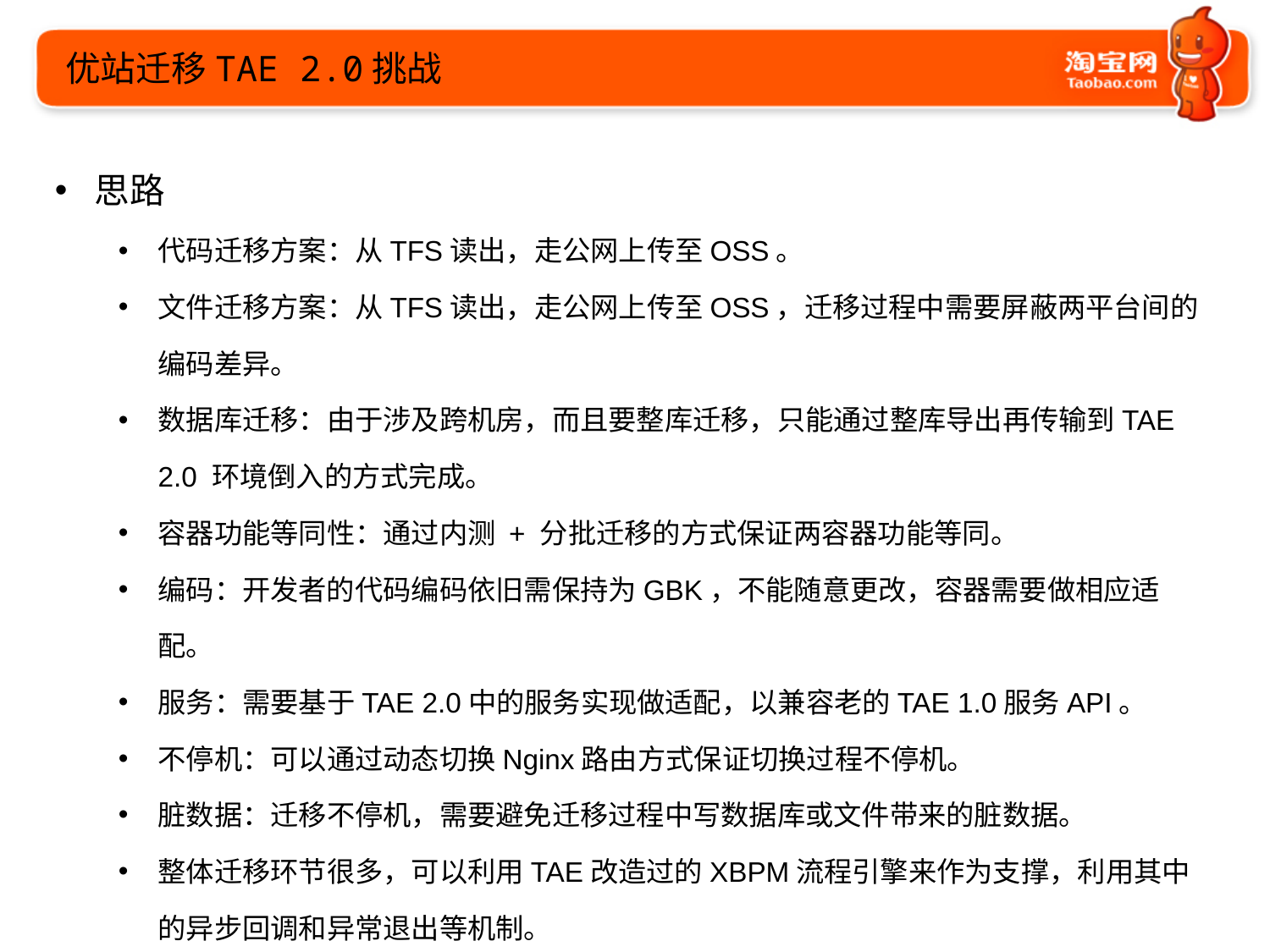

优站迁移TAE 2.0挑战
思路
代码迁移方案：从TFS读出，走公网上传至OSS。
文件迁移方案：从TFS读出，走公网上传至OSS，迁移过程中需要屏蔽两平台间的编码差异。
数据库迁移：由于涉及跨机房，而且要整库迁移，只能通过整库导出再传输到TAE 2.0 环境倒入的方式完成。
容器功能等同性：通过内测 + 分批迁移的方式保证两容器功能等同。
编码：开发者的代码编码依旧需保持为GBK，不能随意更改，容器需要做相应适配。
服务：需要基于TAE 2.0中的服务实现做适配，以兼容老的TAE 1.0服务API。
不停机：可以通过动态切换Nginx路由方式保证切换过程不停机。
脏数据：迁移不停机，需要避免迁移过程中写数据库或文件带来的脏数据。
整体迁移环节很多，可以利用TAE改造过的XBPM流程引擎来作为支撑，利用其中的异步回调和异常退出等机制。